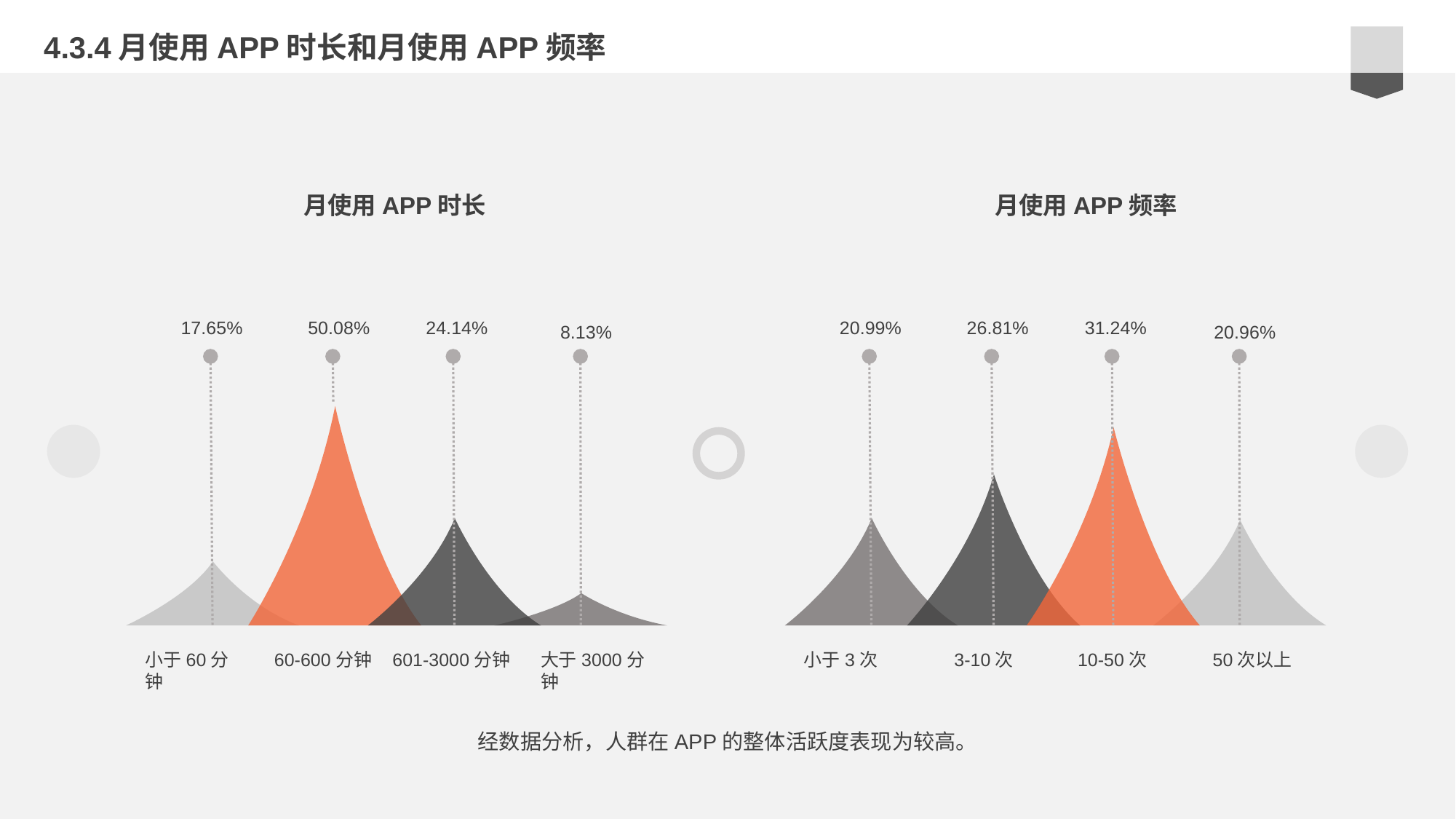

4.3.4月使用APP时长和月使用APP频率
130
月使用APP频率
月使用APP时长
e7d195523061f1c0b9c437df2358c0cda14f5041a22fabbfBE2BE37675DC7AB669ED1A17F222BC996230C869F9A73B775AB9A6F73BCC744AF1BB55A31F7D215610F6B48D481C98CFAE215B20EECA2E6E0A7FA5F51308CB52DBDDBC704BB1B1B15B9E8404F8B10E983444B66EA388C6170E35B82D1C09D0AA1358145966557C00F2090DB9C29BE49B
17.65%
50.08%
24.14%
8.13%
20.99%
26.81%
31.24%
20.96%

小于60分钟
60-600分钟
601-3000分钟
大于3000分钟
小于3次
3-10次
10-50次
50次以上
经数据分析，人群在APP的整体活跃度表现为较高。